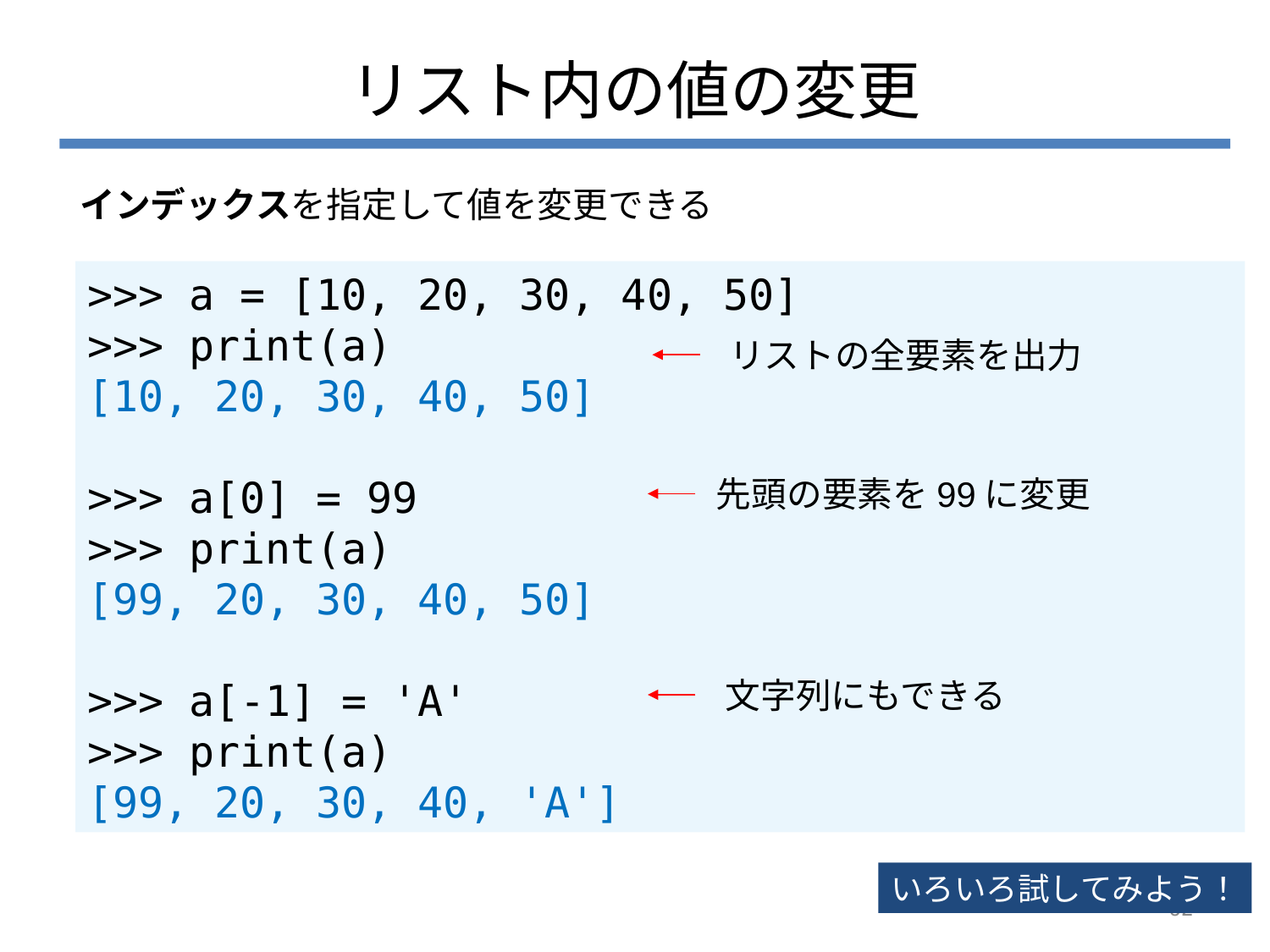

# リスト内の値の変更
インデックスを指定して値を変更できる
>>> a = [10, 20, 30, 40, 50]
>>> print(a)
[10, 20, 30, 40, 50]

>>> a[0] = 99
>>> print(a)
[99, 20, 30, 40, 50]

>>> a[-1] = 'A'
>>> print(a)
[99, 20, 30, 40, 'A']
リストの全要素を出力
先頭の要素を99に変更
文字列にもできる
いろいろ試してみよう！
62